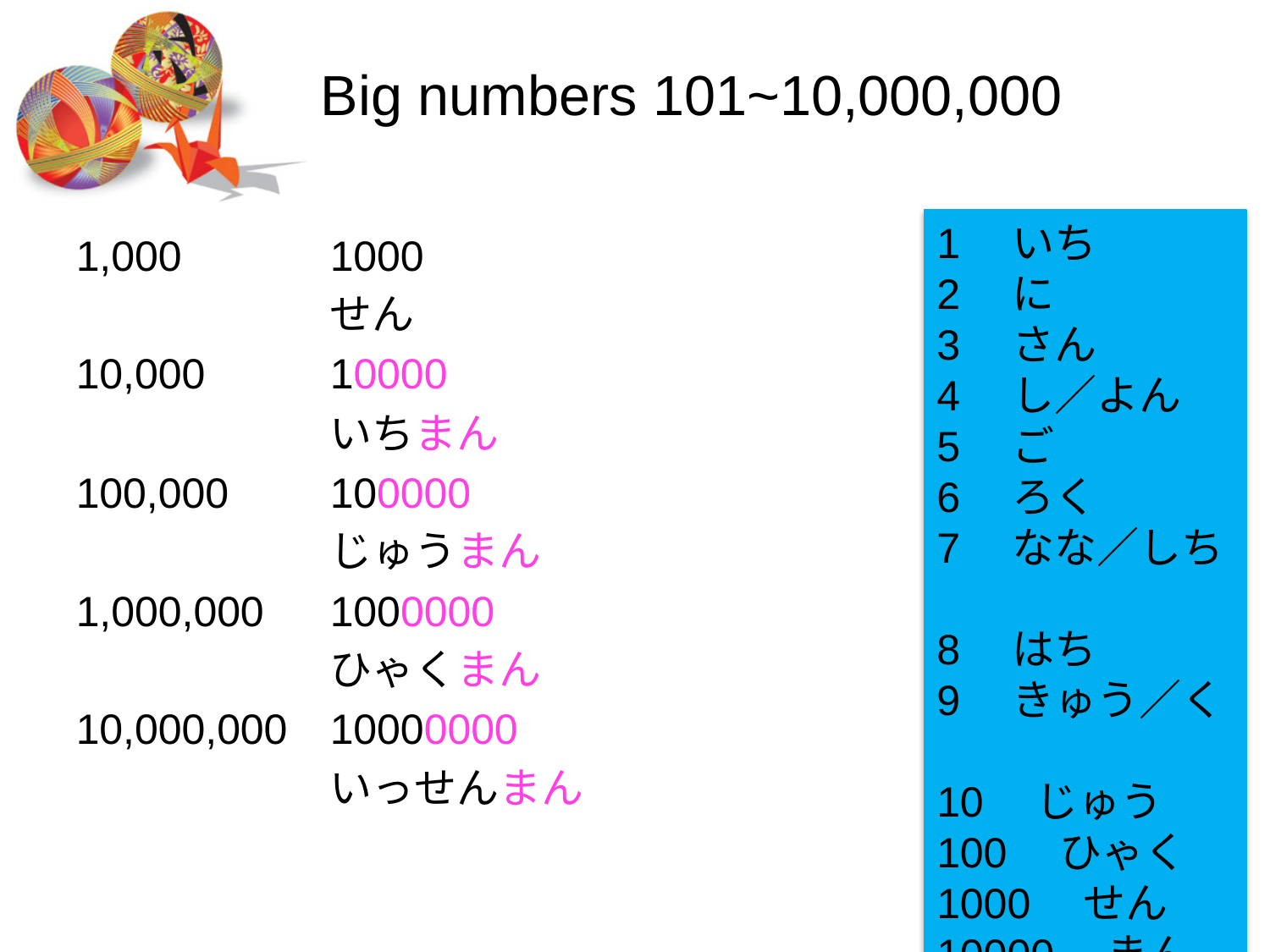

# Big numbers 101~10,000,000
1　いち
2　に
3　さん
4　し／よん
5　ご
6　ろく
7　なな／しち
8　はち
9　きゅう／く
10　じゅう
100　ひゃく
1000　せん
10000　まん
1,000		1000
		せん
10,000	10000
		いちまん
100,000	100000
		じゅうまん
1,000,000	1000000
		ひゃくまん
10,000,000	10000000
		いっせんまん